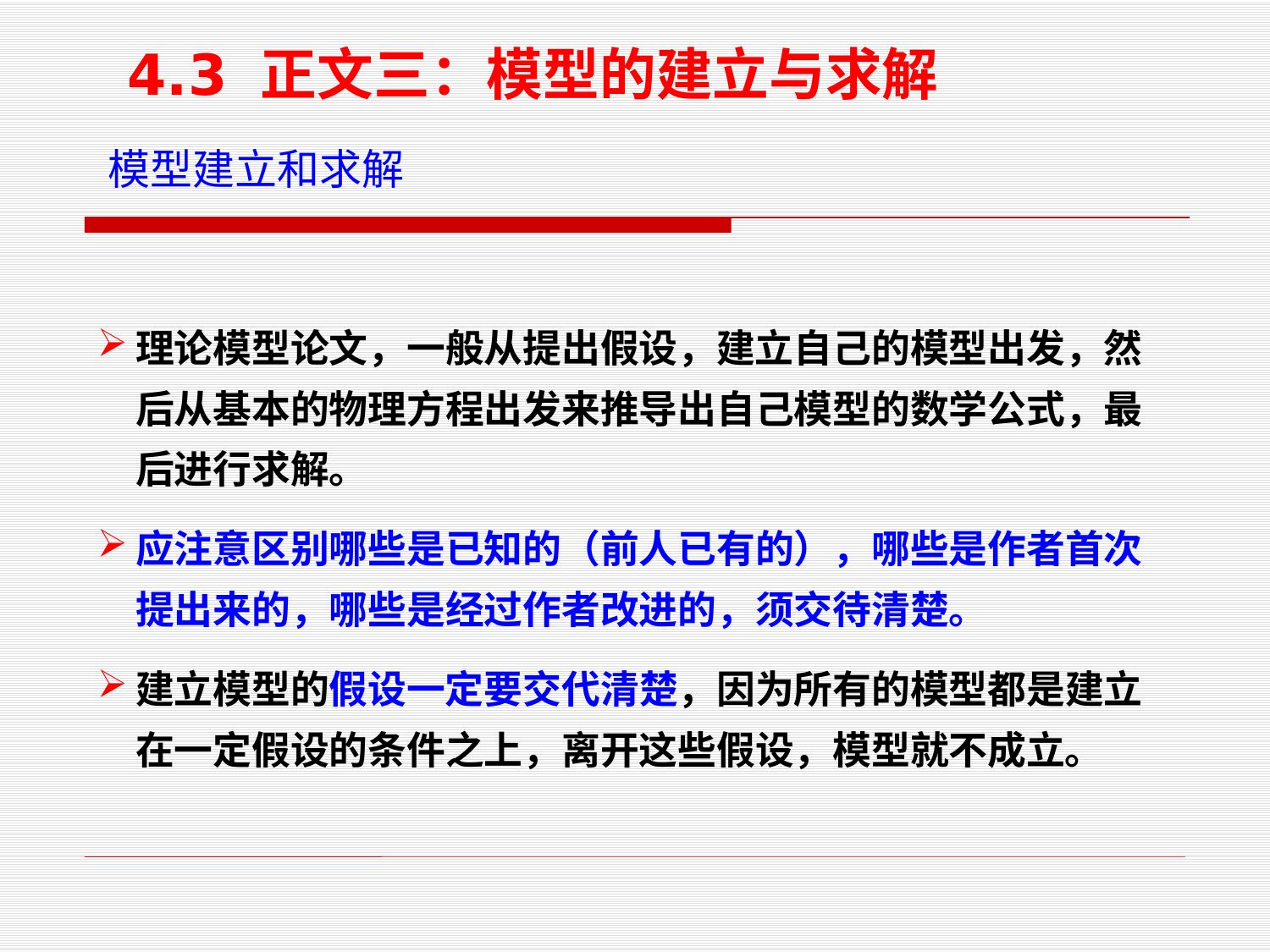

4.3 正文三：模型的建立与求解
模型建立和求解
理论模型论文，一般从提出假设，建立自己的模型出发，然后从基本的物理方程出发来推导出自己模型的数学公式，最后进行求解。
应注意区别哪些是已知的（前人已有的），哪些是作者首次提出来的，哪些是经过作者改进的，须交待清楚。
建立模型的假设一定要交代清楚，因为所有的模型都是建立在一定假设的条件之上，离开这些假设，模型就不成立。